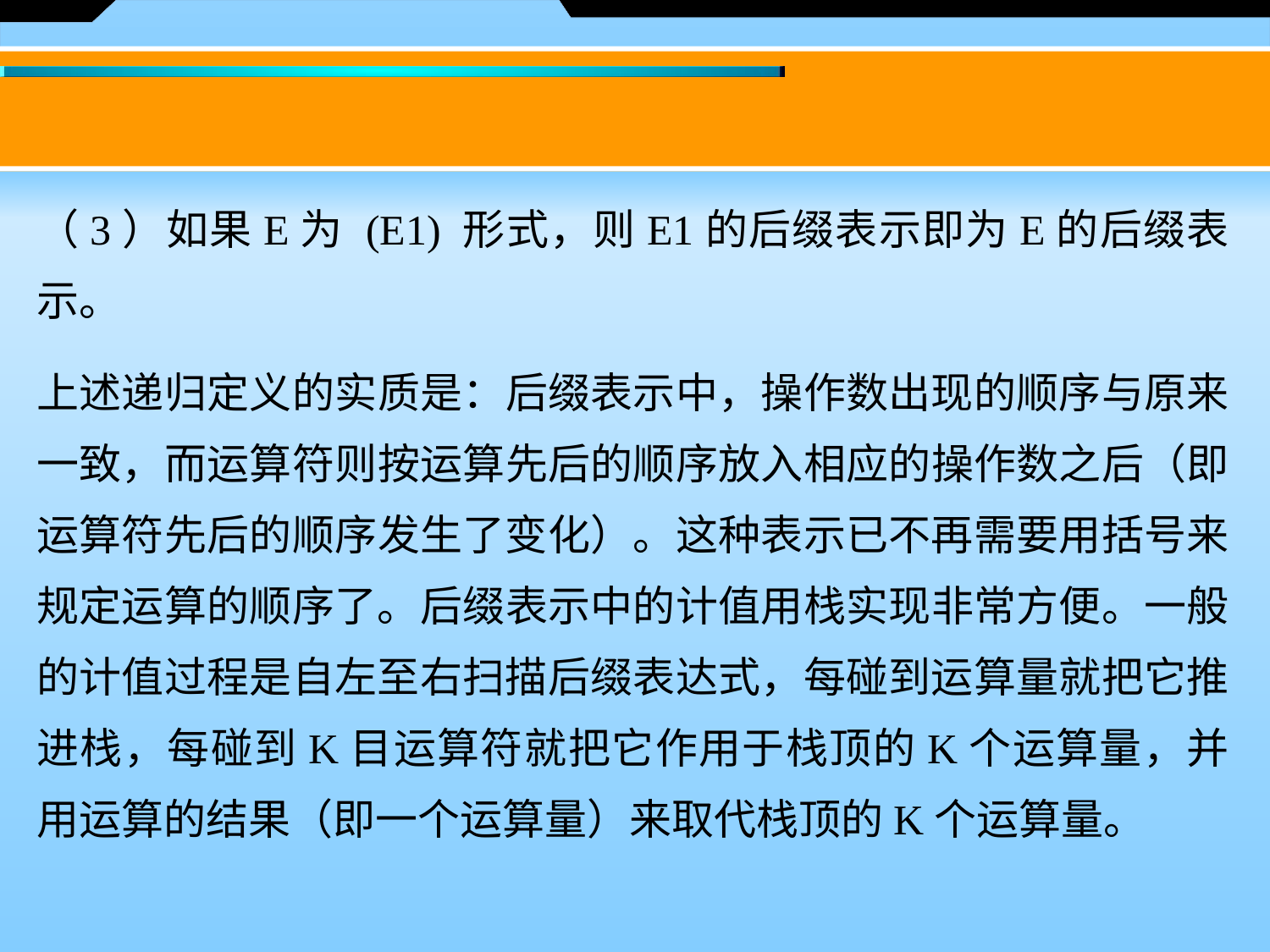

（3）如果E为 (E1) 形式，则E1的后缀表示即为E的后缀表示。
上述递归定义的实质是：后缀表示中，操作数出现的顺序与原来一致，而运算符则按运算先后的顺序放入相应的操作数之后（即运算符先后的顺序发生了变化）。这种表示已不再需要用括号来规定运算的顺序了。后缀表示中的计值用栈实现非常方便。一般的计值过程是自左至右扫描后缀表达式，每碰到运算量就把它推进栈，每碰到K目运算符就把它作用于栈顶的K个运算量，并用运算的结果（即一个运算量）来取代栈顶的K个运算量。